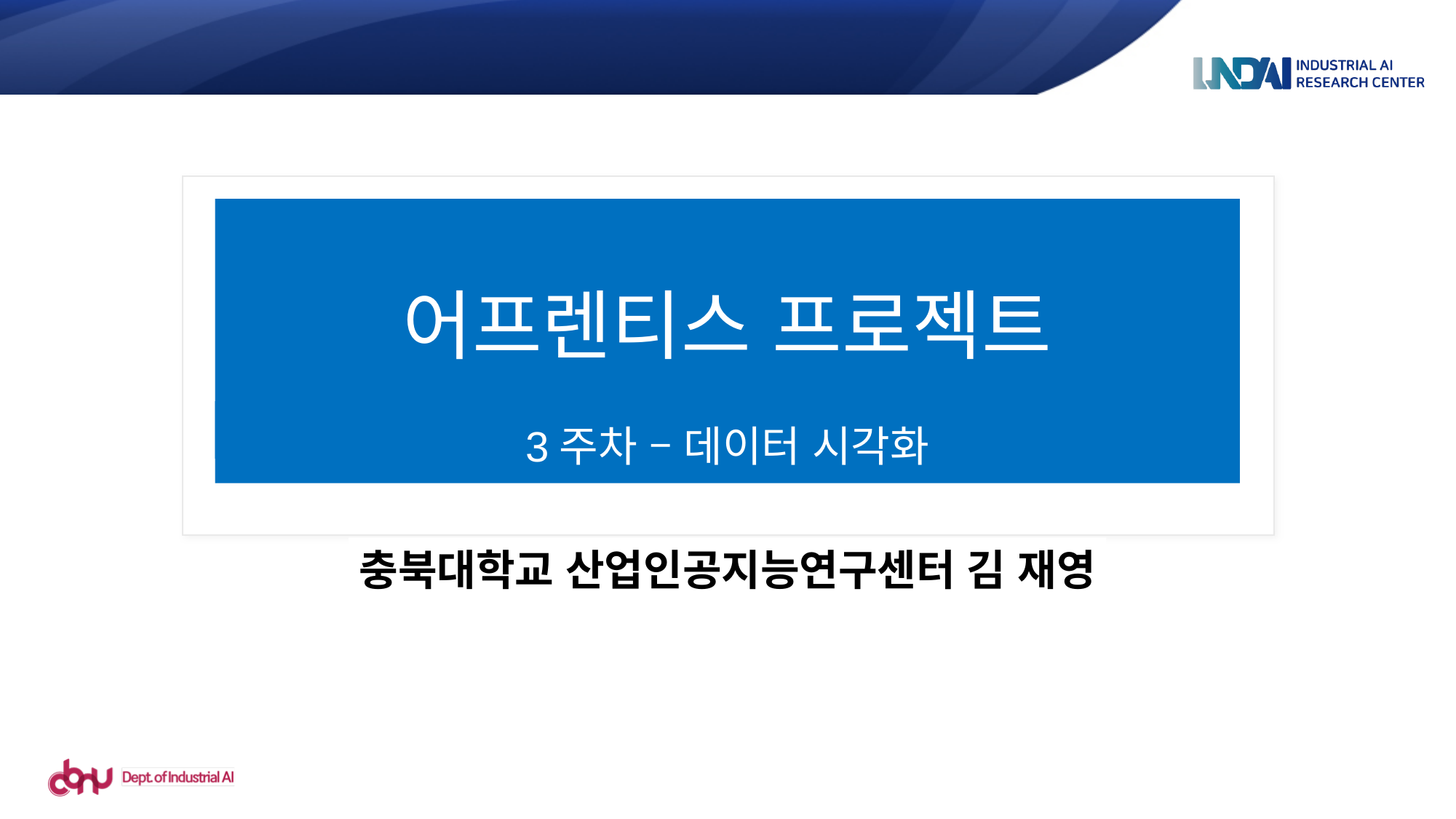

# 어프렌티스 프로젝트
3주차 – 데이터 시각화
충북대학교 산업인공지능연구센터 김 재영